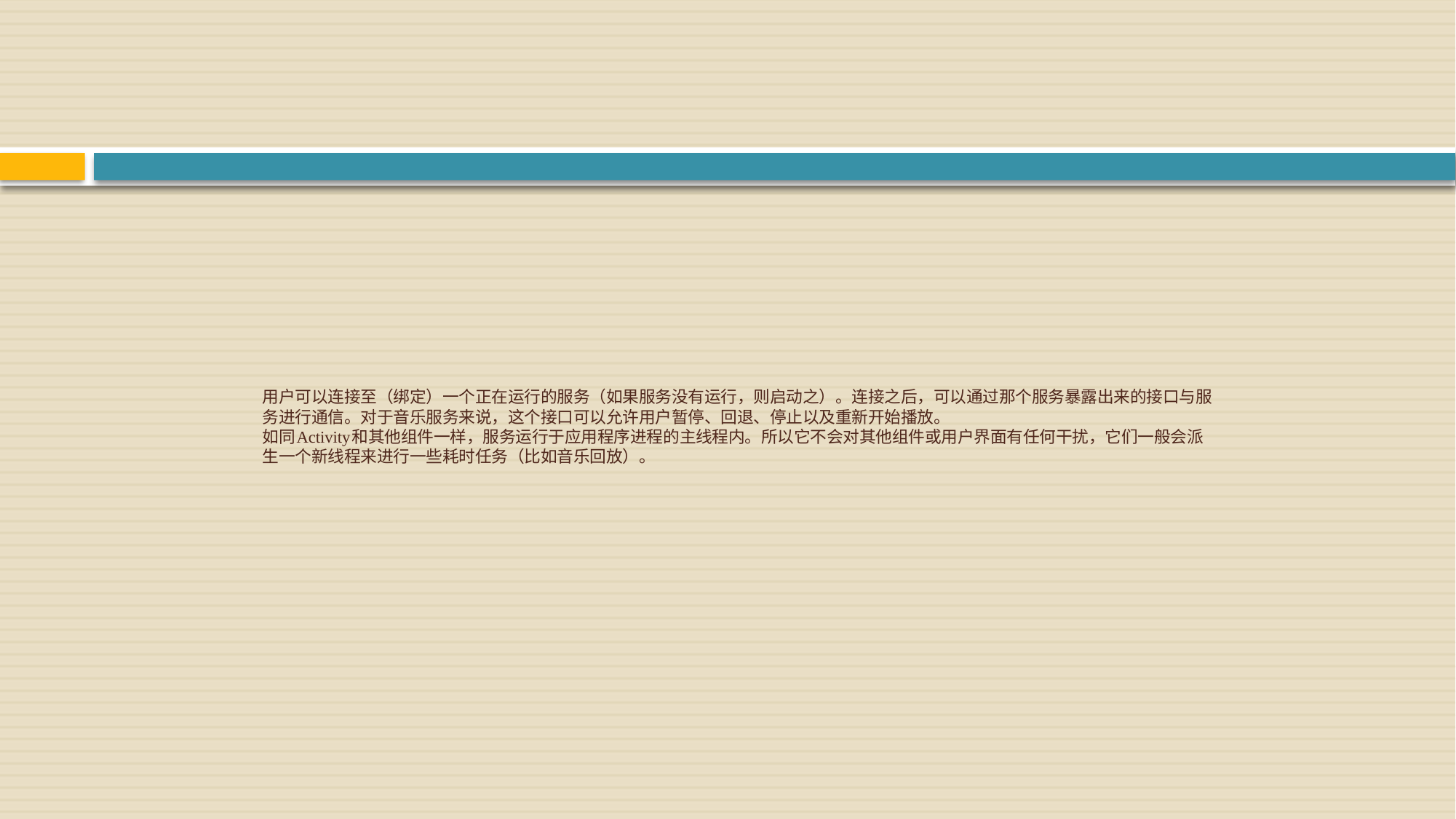

# 用户可以连接至（绑定）一个正在运行的服务（如果服务没有运行，则启动之）。连接之后，可以通过那个服务暴露出来的接口与服务进行通信。对于音乐服务来说，这个接口可以允许用户暂停、回退、停止以及重新开始播放。
如同Activity和其他组件一样，服务运行于应用程序进程的主线程内。所以它不会对其他组件或用户界面有任何干扰，它们一般会派生一个新线程来进行一些耗时任务（比如音乐回放）。